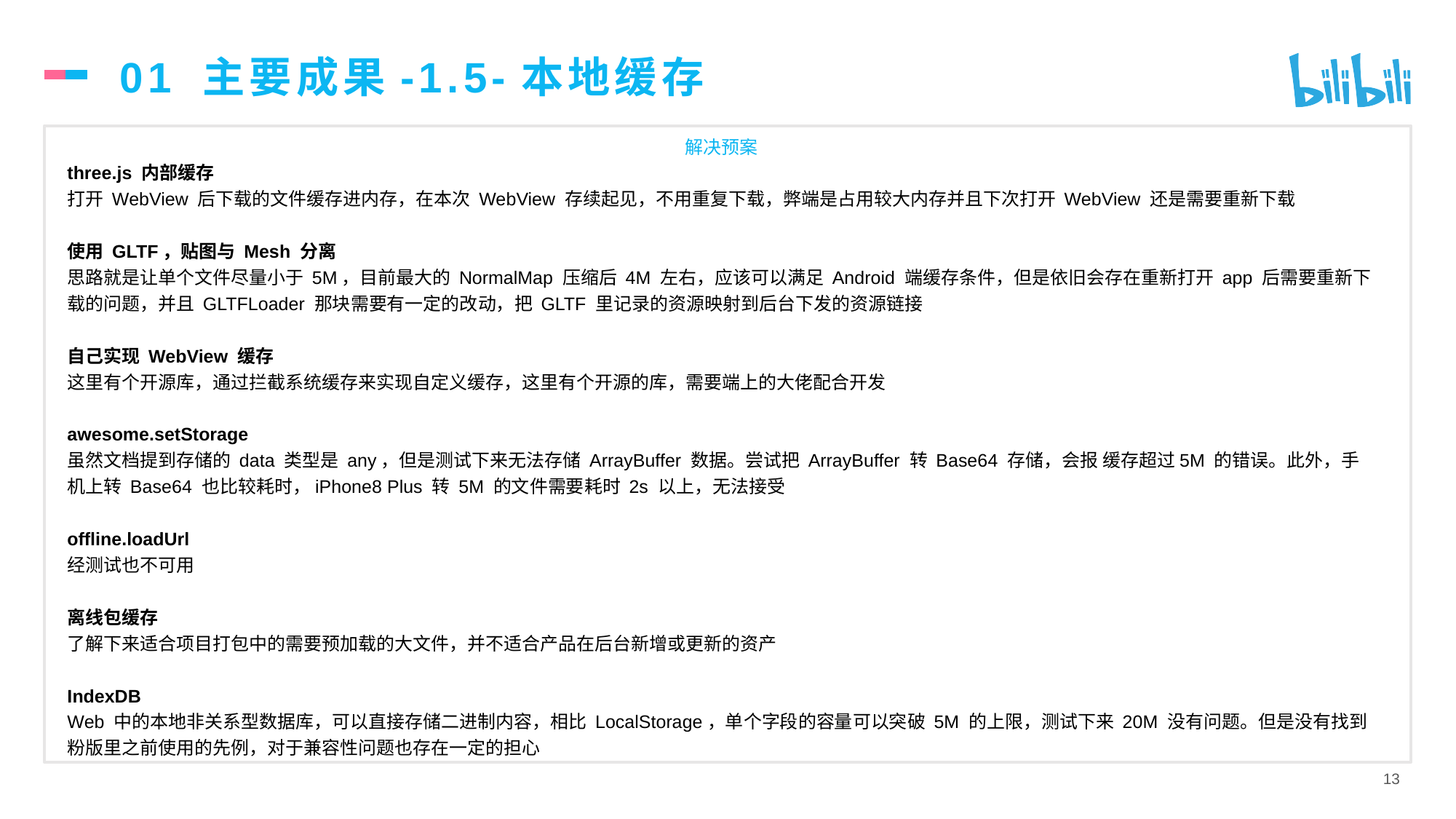

# 01 主要成果-1.5-本地缓存

解决预案
three.js 内部缓存
打开 WebView 后下载的文件缓存进内存，在本次 WebView 存续起见，不用重复下载，弊端是占用较大内存并且下次打开 WebView 还是需要重新下载

使用 GLTF，贴图与 Mesh 分离
思路就是让单个文件尽量小于 5M，目前最大的 NormalMap 压缩后 4M 左右，应该可以满足 Android 端缓存条件，但是依旧会存在重新打开 app 后需要重新下载的问题，并且 GLTFLoader 那块需要有一定的改动，把 GLTF 里记录的资源映射到后台下发的资源链接

自己实现 WebView 缓存
这里有个开源库，通过拦截系统缓存来实现自定义缓存，这里有个开源的库，需要端上的大佬配合开发

awesome.setStorage
虽然文档提到存储的 data 类型是 any，但是测试下来无法存储 ArrayBuffer 数据。尝试把 ArrayBuffer 转 Base64 存储，会报 缓存超过5M 的错误。此外，手机上转 Base64 也比较耗时，iPhone8 Plus 转 5M 的文件需要耗时 2s 以上，无法接受

offline.loadUrl
经测试也不可用

离线包缓存
了解下来适合项目打包中的需要预加载的大文件，并不适合产品在后台新增或更新的资产

IndexDB
Web 中的本地非关系型数据库，可以直接存储二进制内容，相比 LocalStorage，单个字段的容量可以突破 5M 的上限，测试下来 20M 没有问题。但是没有找到粉版里之前使用的先例，对于兼容性问题也存在一定的担心